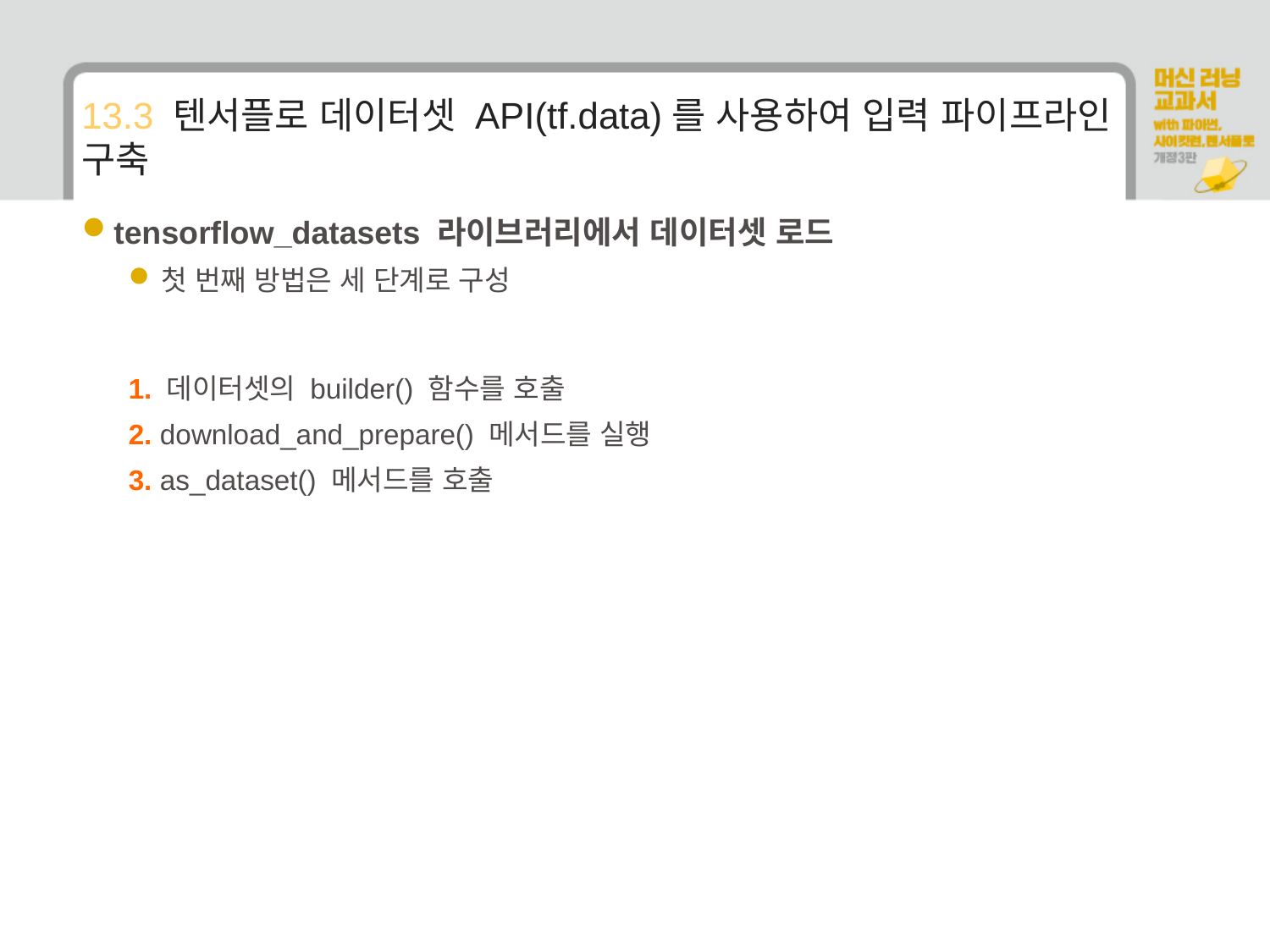

# 13.3 텐서플로 데이터셋 API(tf.data)를 사용하여 입력 파이프라인 구축
tensorflow_datasets 라이브러리에서 데이터셋 로드
첫 번째 방법은 세 단계로 구성

1. 데이터셋의 builder() 함수를 호출
2. download_and_prepare() 메서드를 실행
3. as_dataset() 메서드를 호출